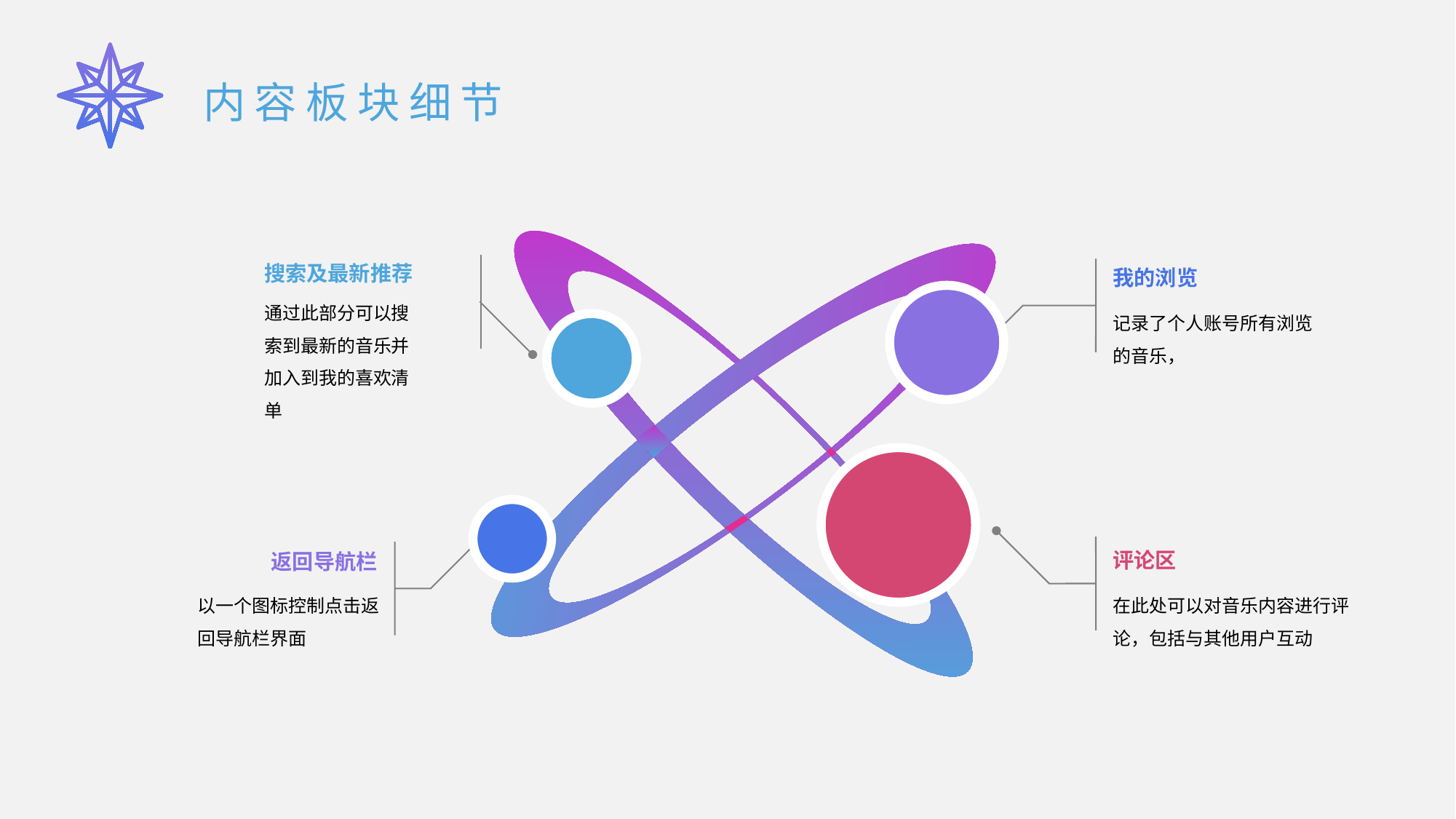

内容板块细节
搜索及最新推荐
通过此部分可以搜索到最新的音乐并加入到我的喜欢清单

我的浏览
记录了个人账号所有浏览
的音乐，

评论区
在此处可以对音乐内容进行评论，包括与其他用户互动

返回导航栏
以一个图标控制点击返回导航栏界面